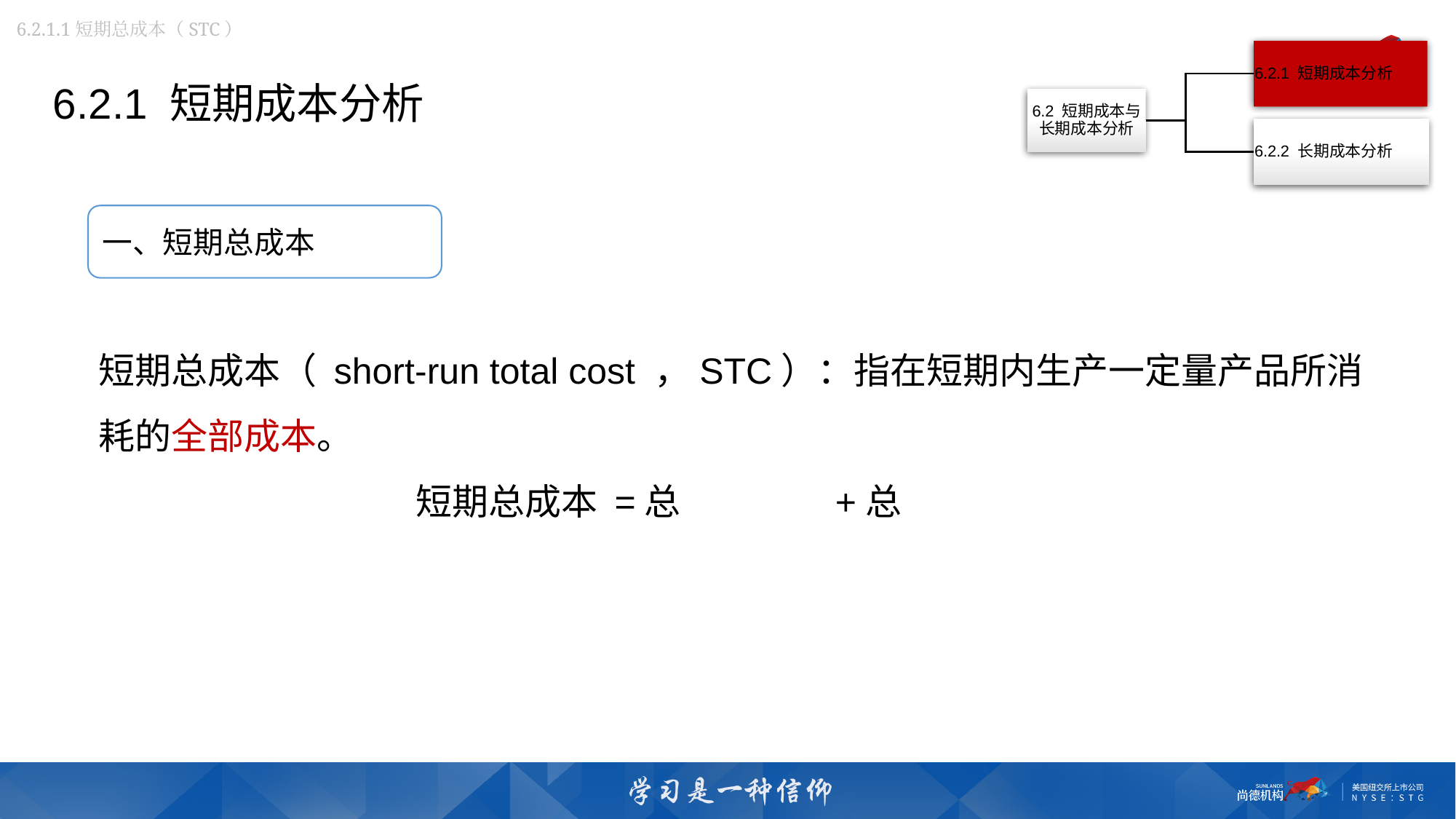

6.2 短期成本与长期成本分析
6.2.1 短期成本分析
6.2.2 长期成本分析
6.2.1.1短期总成本（STC）
6.2.1 短期成本分析
一、短期总成本
短期总成本（ short-run total cost ，STC）：指在短期内生产一定量产品所消耗的全部成本。
短期总成本 =总固定成本+总变动成本